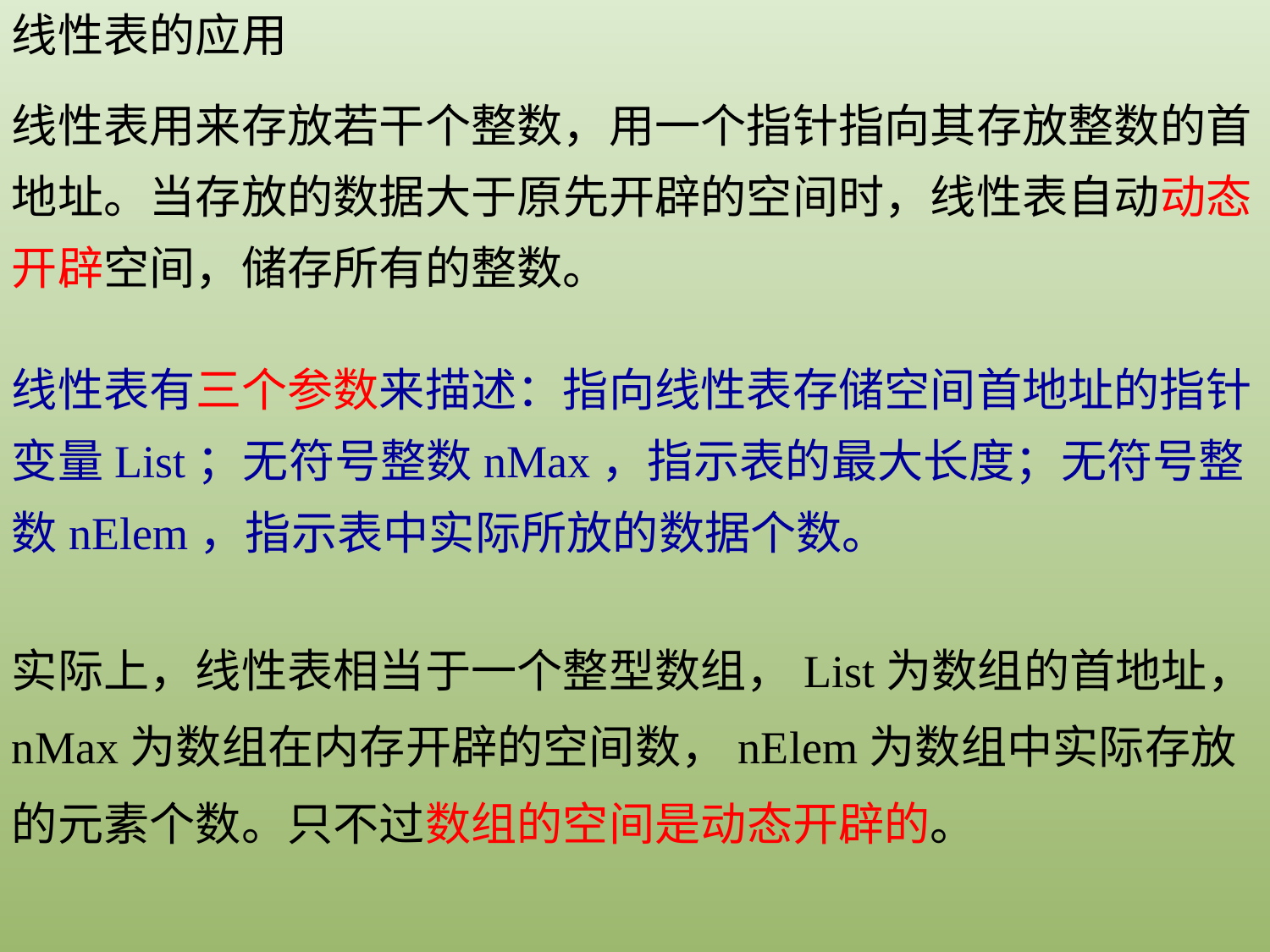

线性表的应用
线性表用来存放若干个整数，用一个指针指向其存放整数的首地址。当存放的数据大于原先开辟的空间时，线性表自动动态开辟空间，储存所有的整数。
线性表有三个参数来描述：指向线性表存储空间首地址的指针变量List；无符号整数nMax，指示表的最大长度；无符号整数nElem，指示表中实际所放的数据个数。
实际上，线性表相当于一个整型数组，List为数组的首地址，nMax为数组在内存开辟的空间数，nElem为数组中实际存放的元素个数。只不过数组的空间是动态开辟的。
643